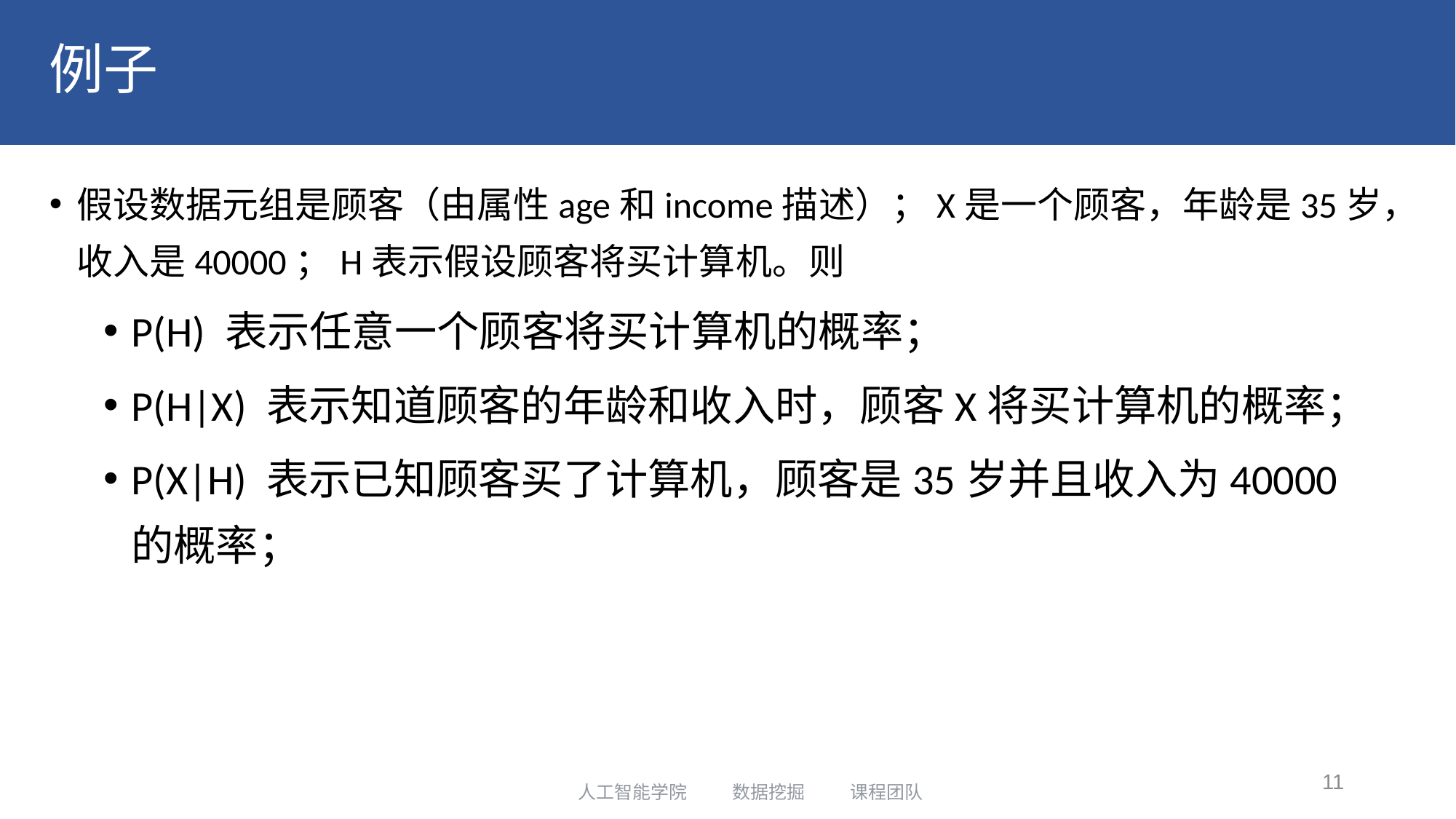

# 例子
假设数据元组是顾客（由属性age和income描述）；X是一个顾客，年龄是35岁，收入是40000；H表示假设顾客将买计算机。则
P(H) 表示任意一个顾客将买计算机的概率；
P(H|X) 表示知道顾客的年龄和收入时，顾客X将买计算机的概率；
P(X|H) 表示已知顾客买了计算机，顾客是35岁并且收入为40000的概率；
11
人工智能学院        数据挖掘        课程团队